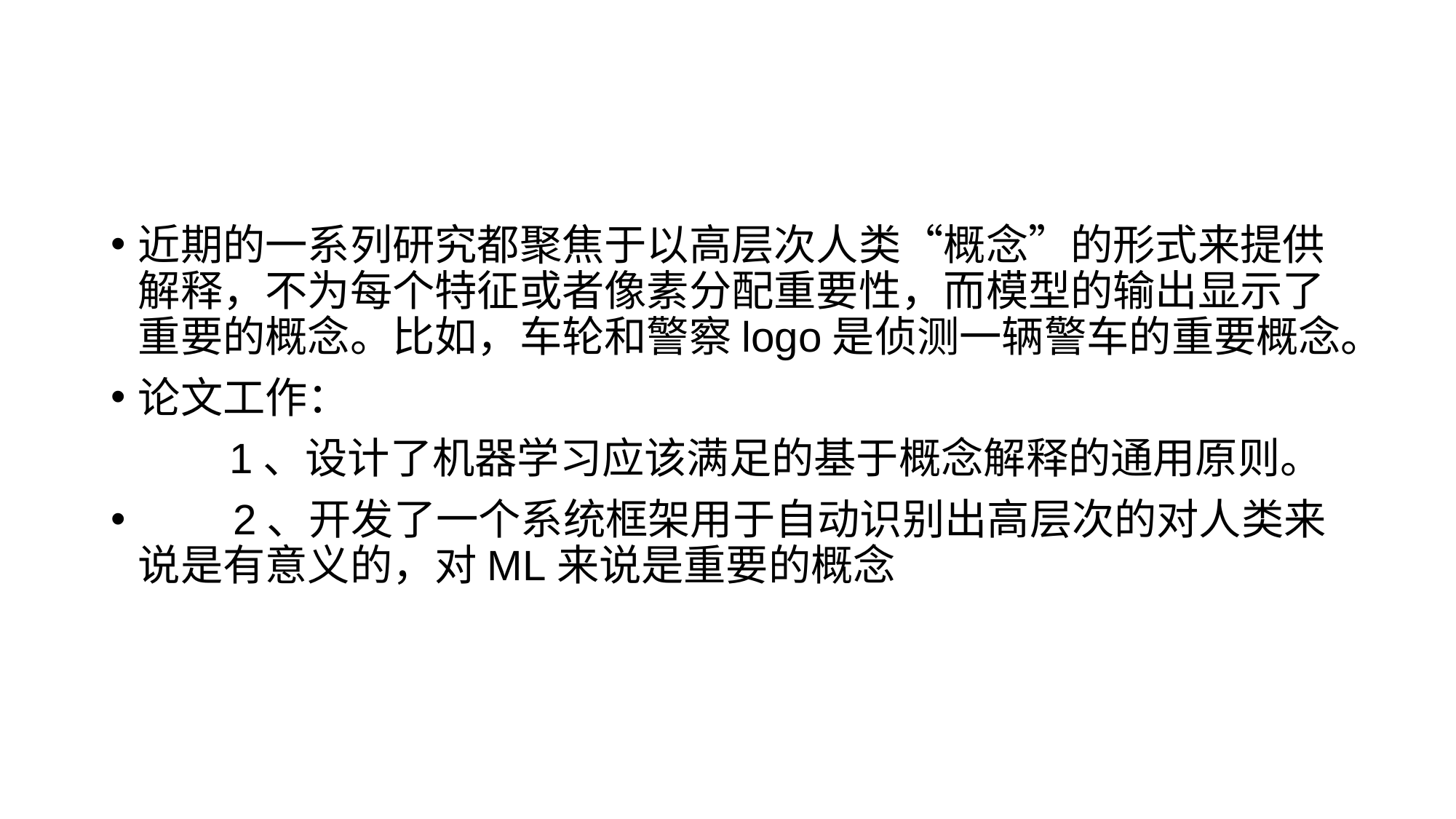

#
近期的一系列研究都聚焦于以高层次人类“概念”的形式来提供解释，不为每个特征或者像素分配重要性，而模型的输出显示了重要的概念。比如，车轮和警察logo是侦测一辆警车的重要概念。
论文工作：
          1、设计了机器学习应该满足的基于概念解释的通用原则。
        2、开发了一个系统框架用于自动识别出高层次的对人类来说是有意义的，对ML来说是重要的概念